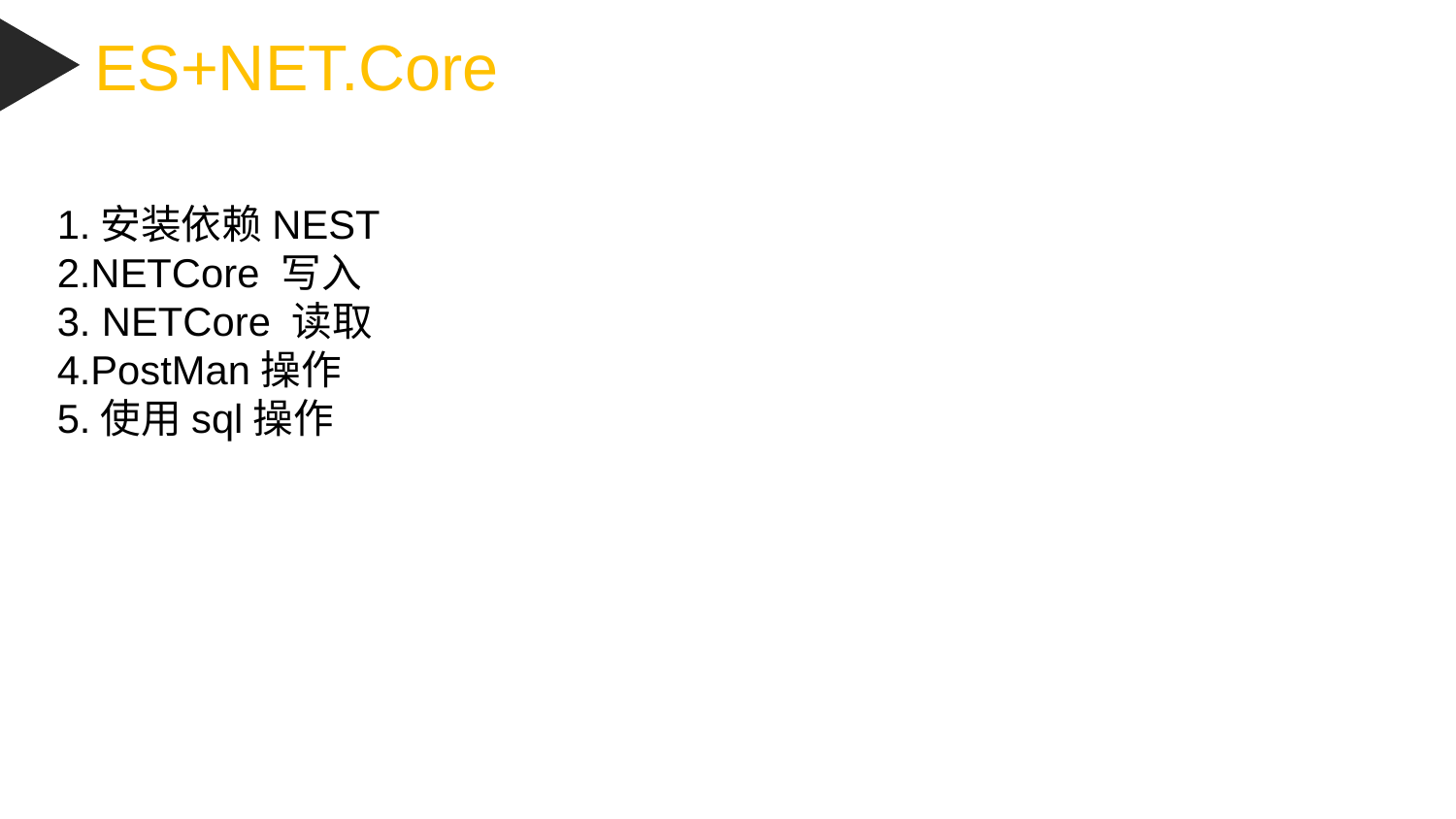

ES+NET.Core

1.安装依赖NEST
2.NETCore 写入
3. NETCore 读取
4.PostMan操作
5.使用sql操作